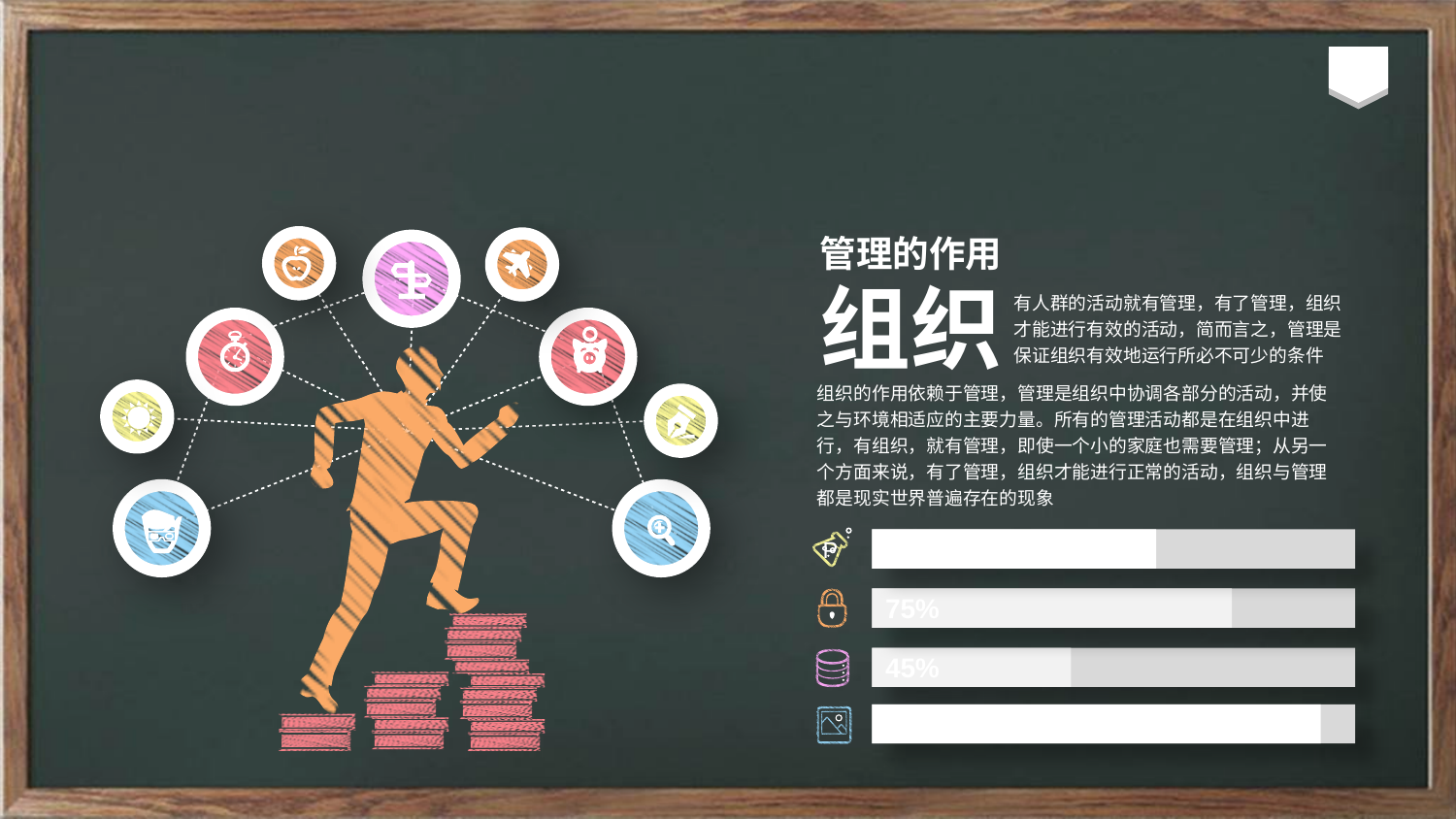

管理的作用

组织
有人群的活动就有管理，有了管理，组织才能进行有效的活动，简而言之，管理是保证组织有效地运行所必不可少的条件
组织的作用依赖于管理，管理是组织中协调各部分的活动，并使之与环境相适应的主要力量。所有的管理活动都是在组织中进行，有组织，就有管理，即使一个小的家庭也需要管理；从另一个方面来说，有了管理，组织才能进行正常的活动，组织与管理都是现实世界普遍存在的现象
62%

P

75%

45%

90%